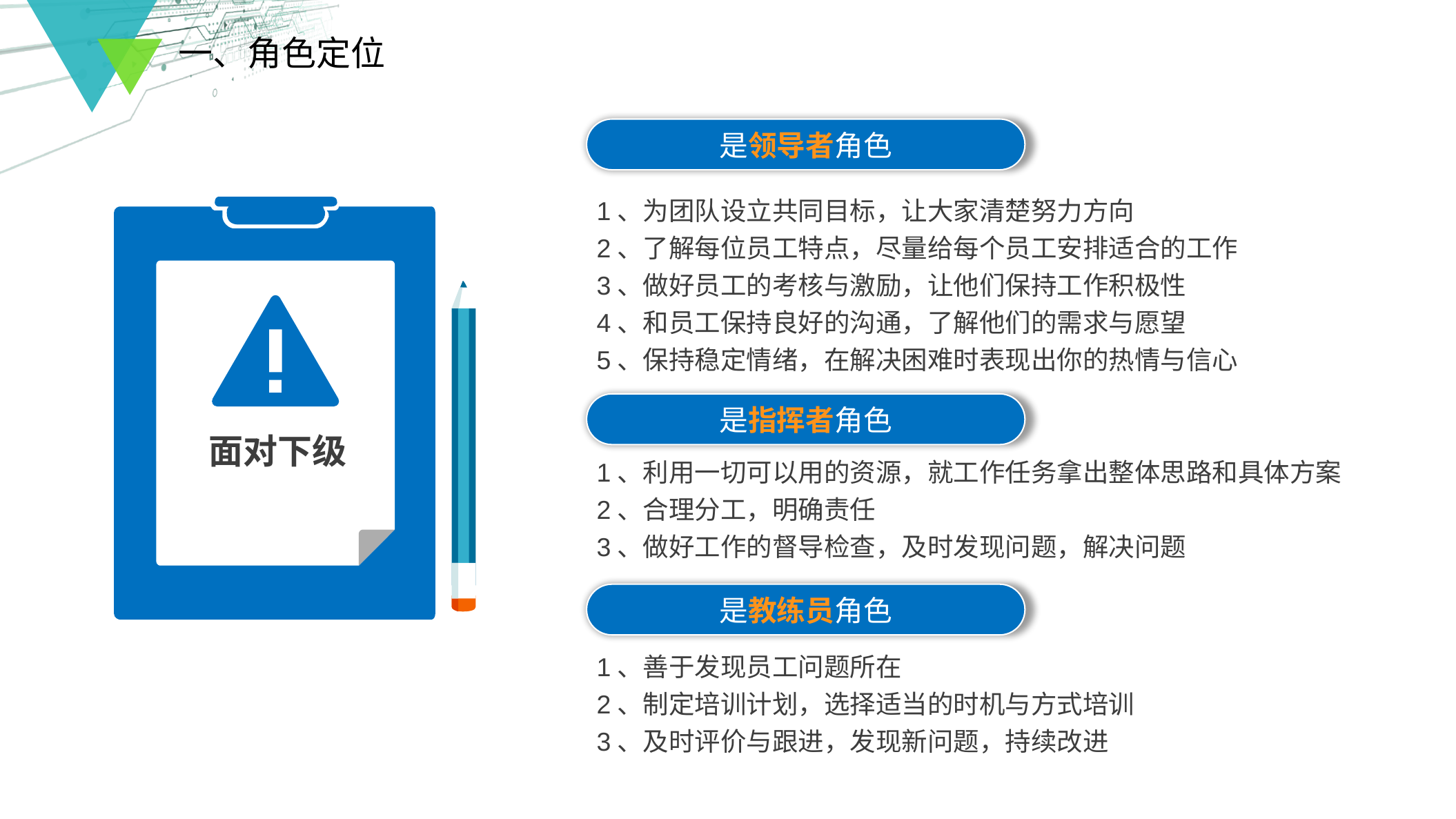

一、角色定位
是领导者角色
1、为团队设立共同目标，让大家清楚努力方向
2、了解每位员工特点，尽量给每个员工安排适合的工作
3、做好员工的考核与激励，让他们保持工作积极性
4、和员工保持良好的沟通，了解他们的需求与愿望
5、保持稳定情绪，在解决困难时表现出你的热情与信心

面对下级

是指挥者角色
1、利用一切可以用的资源，就工作任务拿出整体思路和具体方案
2、合理分工，明确责任
3、做好工作的督导检查，及时发现问题，解决问题
是教练员角色
1、善于发现员工问题所在
2、制定培训计划，选择适当的时机与方式培训
3、及时评价与跟进，发现新问题，持续改进